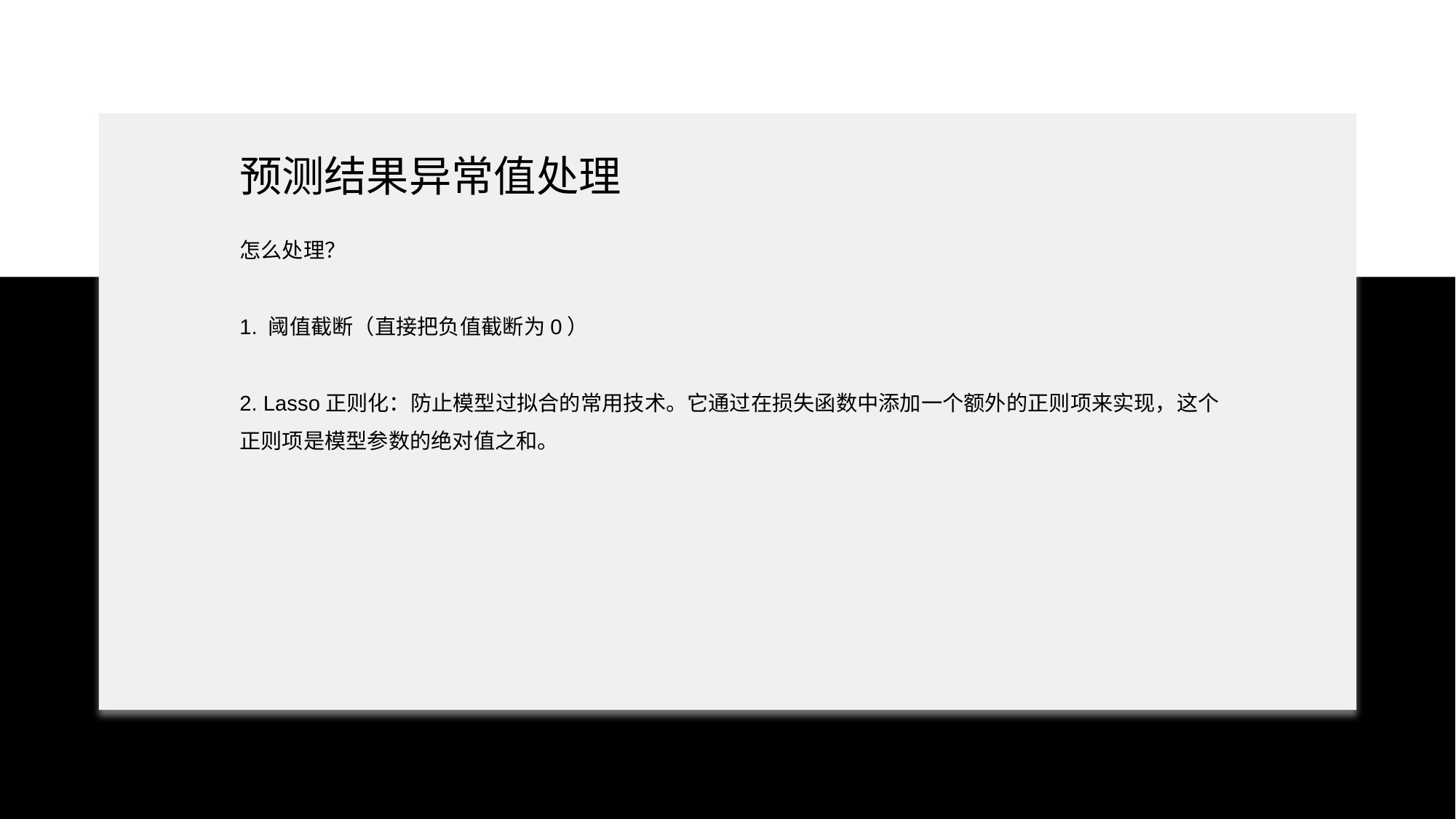

预测结果异常值处理
怎么处理？

1. 阈值截断（直接把负值截断为0）

2. Lasso正则化：防止模型过拟合的常用技术。它通过在损失函数中添加一个额外的正则项来实现，这个正则项是模型参数的绝对值之和。